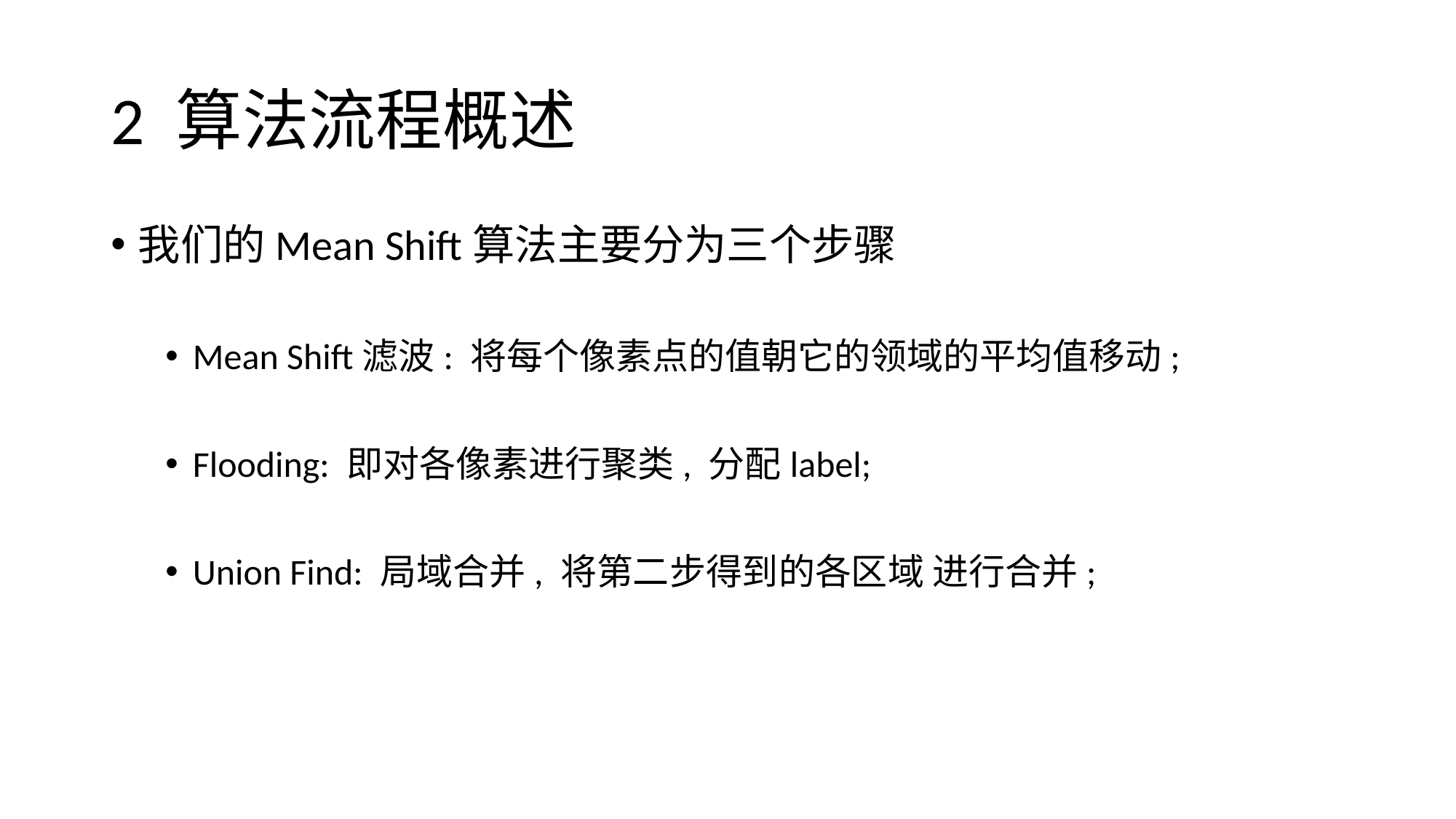

# 2 算法流程概述
我们的Mean Shift算法主要分为三个步骤

Mean Shift滤波: 将每个像素点的值朝它的领域的平均值移动;

Flooding: 即对各像素进行聚类, 分配label;

Union Find: 局域合并, 将第二步得到的各区域 进行合并;